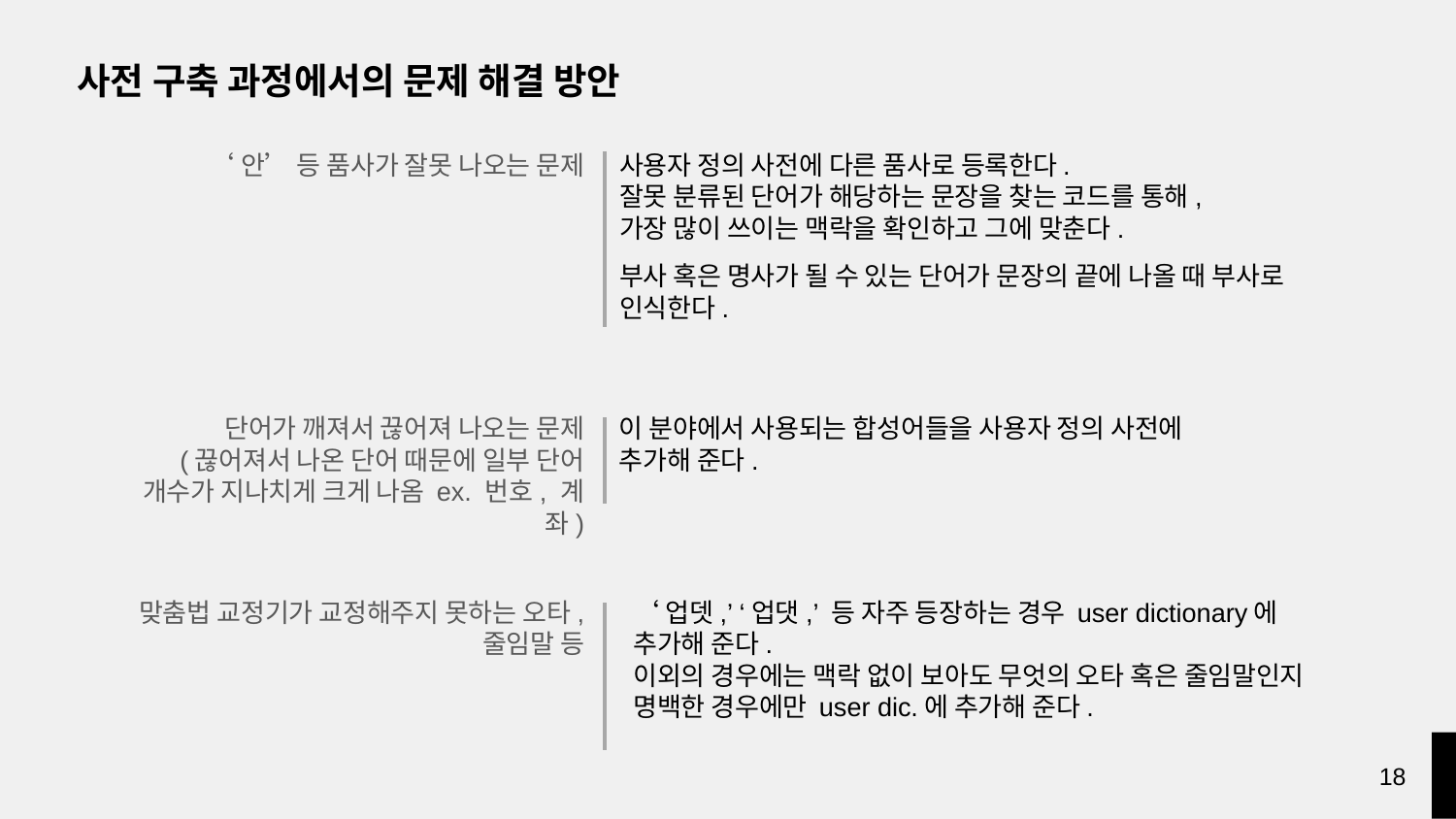

사전 구축 과정에서의 문제 해결 방안
‘안’ 등 품사가 잘못 나오는 문제
사용자 정의 사전에 다른 품사로 등록한다.
잘못 분류된 단어가 해당하는 문장을 찾는 코드를 통해,
가장 많이 쓰이는 맥락을 확인하고 그에 맞춘다.

부사 혹은 명사가 될 수 있는 단어가 문장의 끝에 나올 때 부사로 인식한다.
이 분야에서 사용되는 합성어들을 사용자 정의 사전에 추가해 준다.
단어가 깨져서 끊어져 나오는 문제
(끊어져서 나온 단어 때문에 일부 단어 개수가 지나치게 크게 나옴 ex. 번호, 계좌)
맞춤법 교정기가 교정해주지 못하는 오타, 줄임말 등
‘업뎃,’ ‘업댓,’ 등 자주 등장하는 경우 user dictionary에 추가해 준다.
이외의 경우에는 맥락 없이 보아도 무엇의 오타 혹은 줄임말인지 명백한 경우에만 user dic.에 추가해 준다.
18